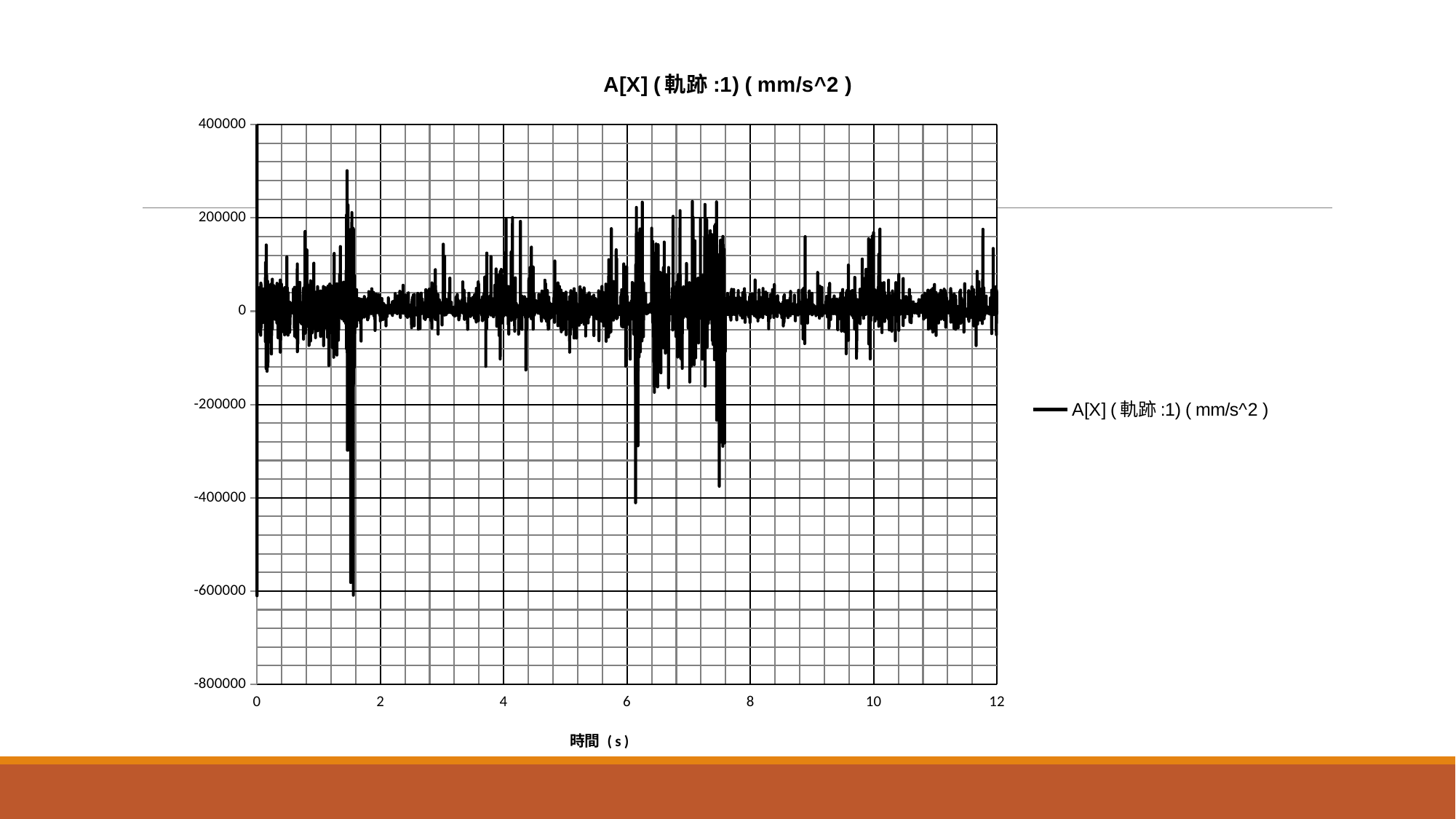

#

### Chart:

| Category | A[X] (軌跡:1) ( mm/s^2 ) |
|---|---|